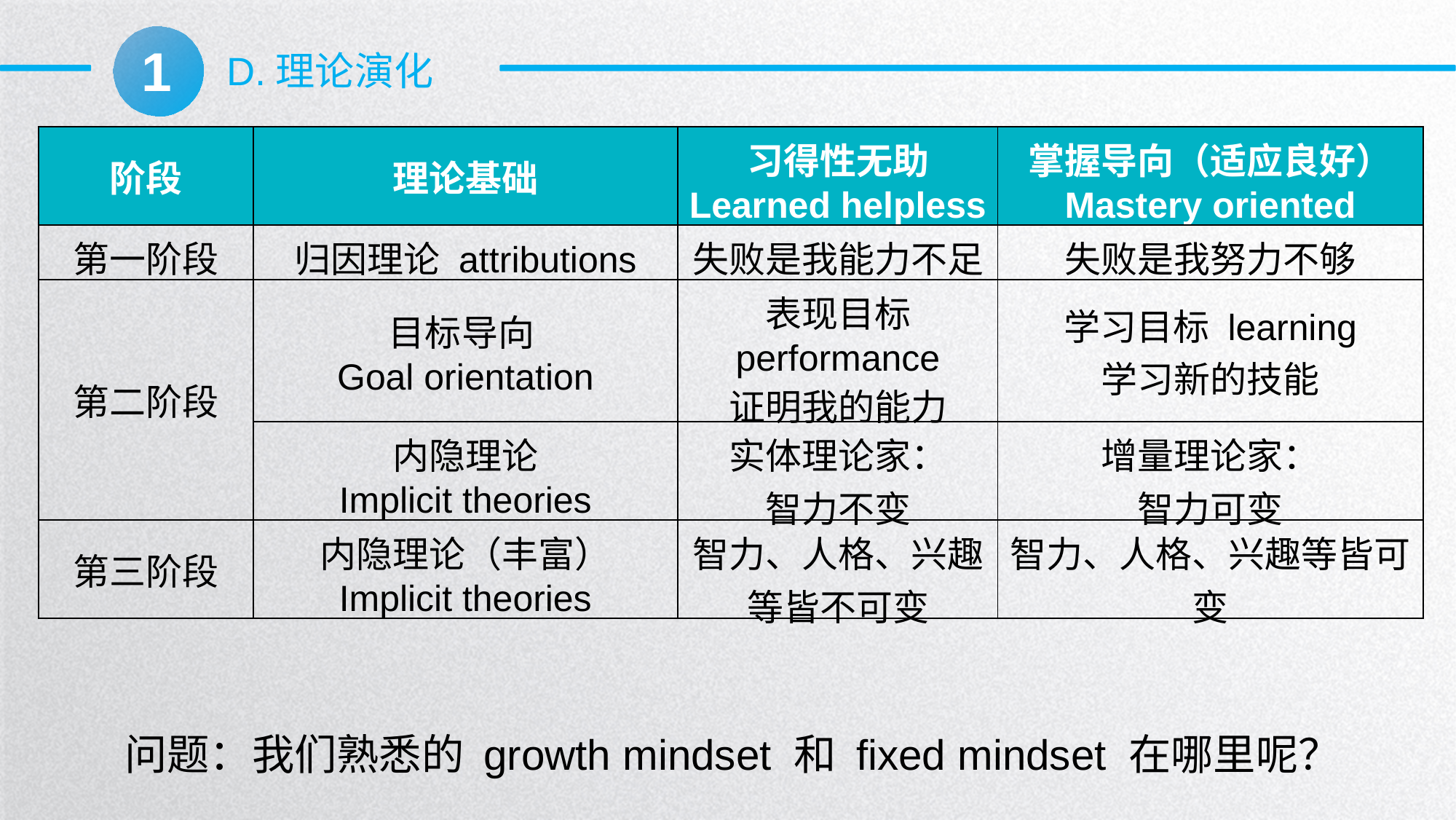

1
D.理论演化

| 阶段 | 理论基础 | 习得性无助 Learned helpless | 掌握导向（适应良好） Mastery oriented |
| --- | --- | --- | --- |
| 第一阶段 | 归因理论 attributions | 失败是我能力不足 | 失败是我努力不够 |
| 第二阶段 | 目标导向 Goal orientation | 表现目标 performance 证明我的能力 | 学习目标 learning 学习新的技能 |
|  | 内隐理论 Implicit theories | 实体理论家： 智力不变 | 增量理论家： 智力可变 |
| 第三阶段 | 内隐理论（丰富） Implicit theories | 智力、人格、兴趣等皆不可变 | 智力、人格、兴趣等皆可变 |
问题：我们熟悉的 growth mindset 和 fixed mindset 在哪里呢？